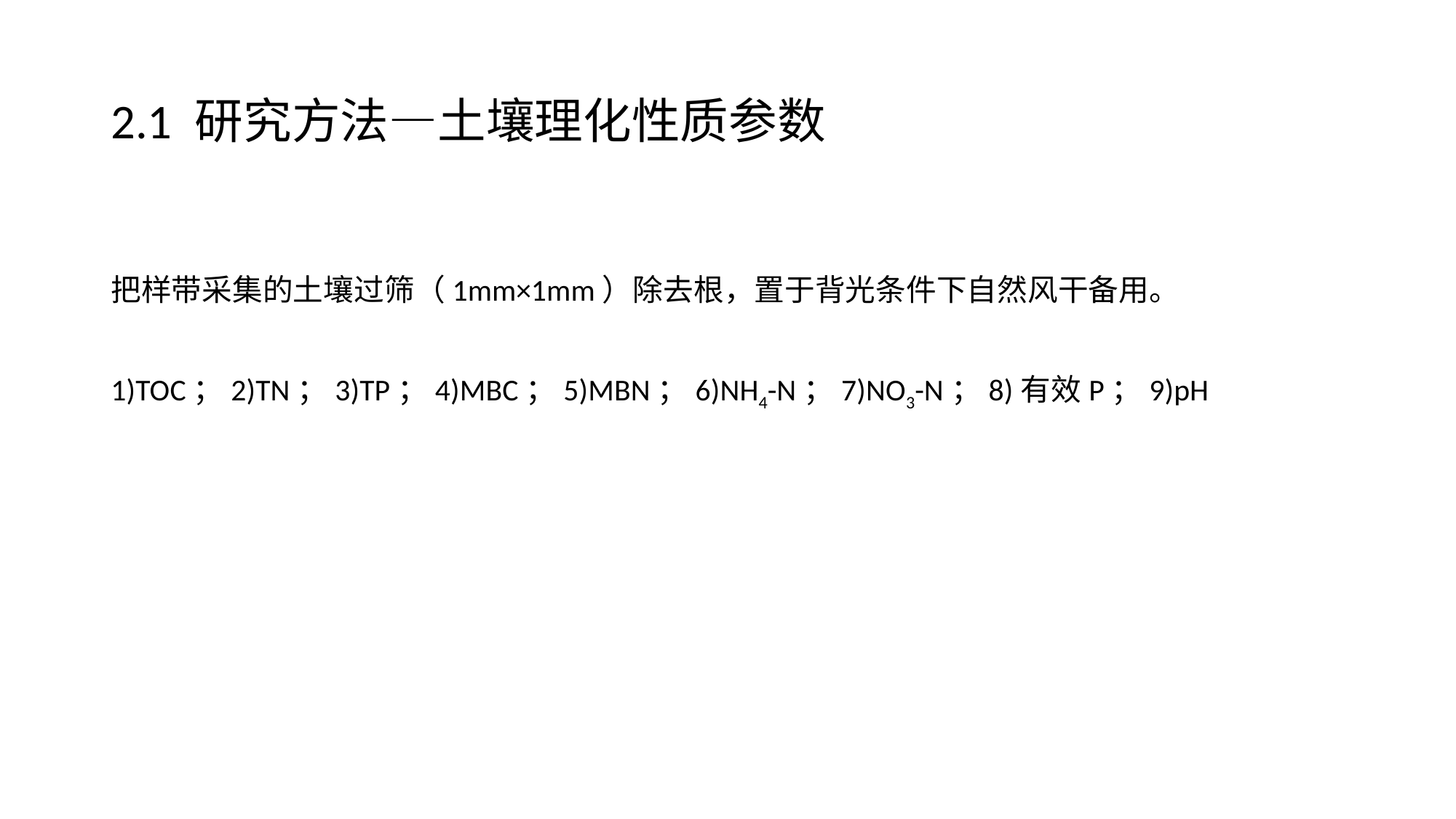

# 2.1 研究方法—土壤理化性质参数

把样带采集的土壤过筛（1mm×1mm）除去根，置于背光条件下自然风干备用。

1)TOC；2)TN；3)TP；4)MBC；5)MBN；6)NH4-N；7)NO3-N；8)有效P；9)pH